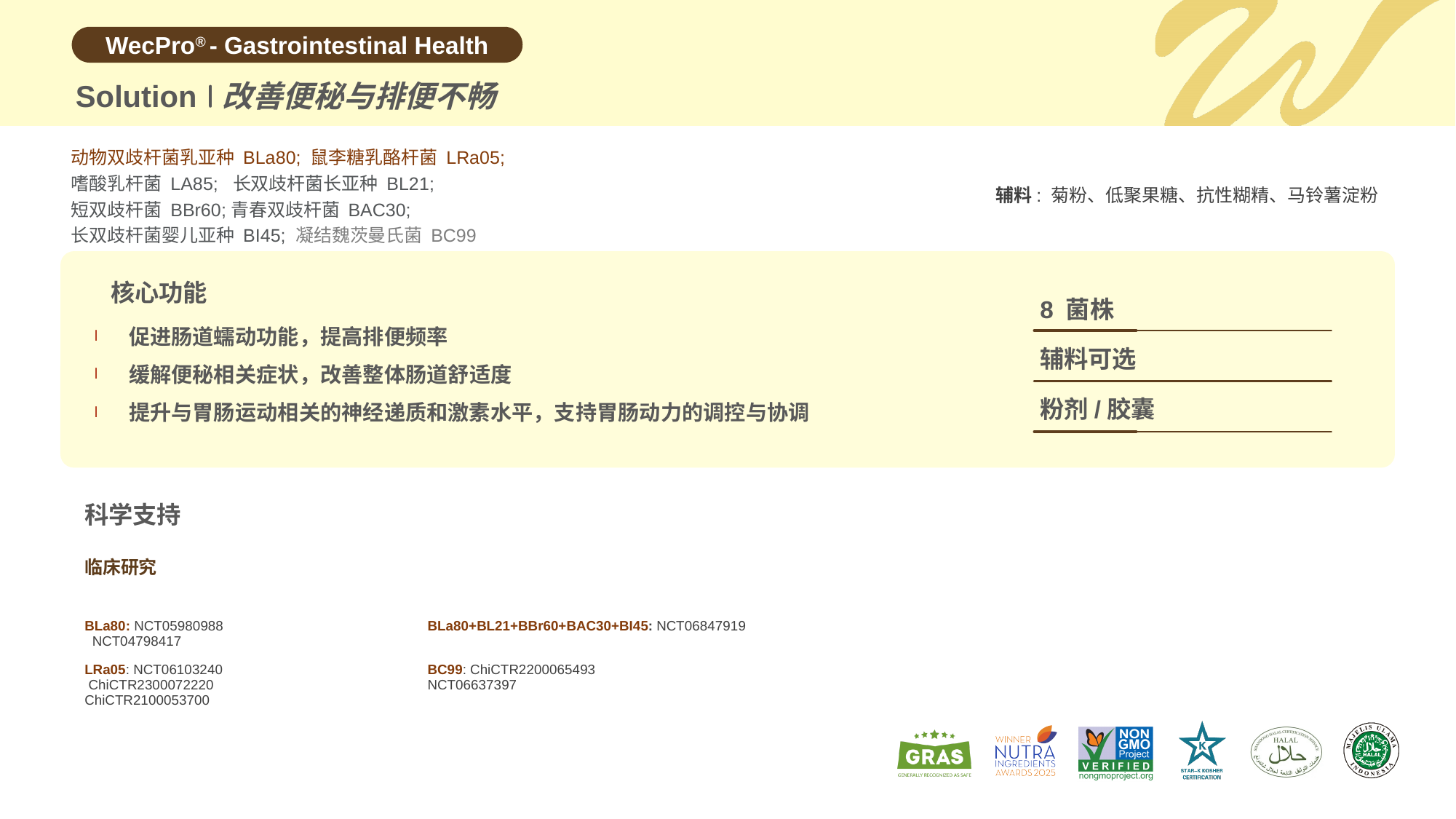

Solution
改善便秘与排便不畅

动物双歧杆菌乳亚种 BLa80; 鼠李糖乳酪杆菌 LRa05;
嗜酸乳杆菌 LA85;  长双歧杆菌长亚种 BL21;
短双歧杆菌 BBr60;青春双歧杆菌 BAC30;
长双歧杆菌婴儿亚种 BI45; 凝结魏茨曼氏菌 BC99

辅料: 菊粉、低聚果糖、抗性糊精、马铃薯淀粉

核心功能
8 菌株
促进肠道蠕动功能，提高排便频率
缓解便秘相关症状，改善整体肠道舒适度
提升与胃肠运动相关的神经递质和激素水平，支持胃肠动力的调控与协调
辅料可选
粉剂/胶囊
科学支持
临床研究
| BLa80: NCT05980988 NCT04798417 | BLa80+BL21+BBr60+BAC30+BI45: NCT06847919 |
| --- | --- |
| LRa05: NCT06103240 ChiCTR2300072220 ChiCTR2100053700 | BC99: ChiCTR2200065493 NCT06637397 |
|  |  |
|  |  |